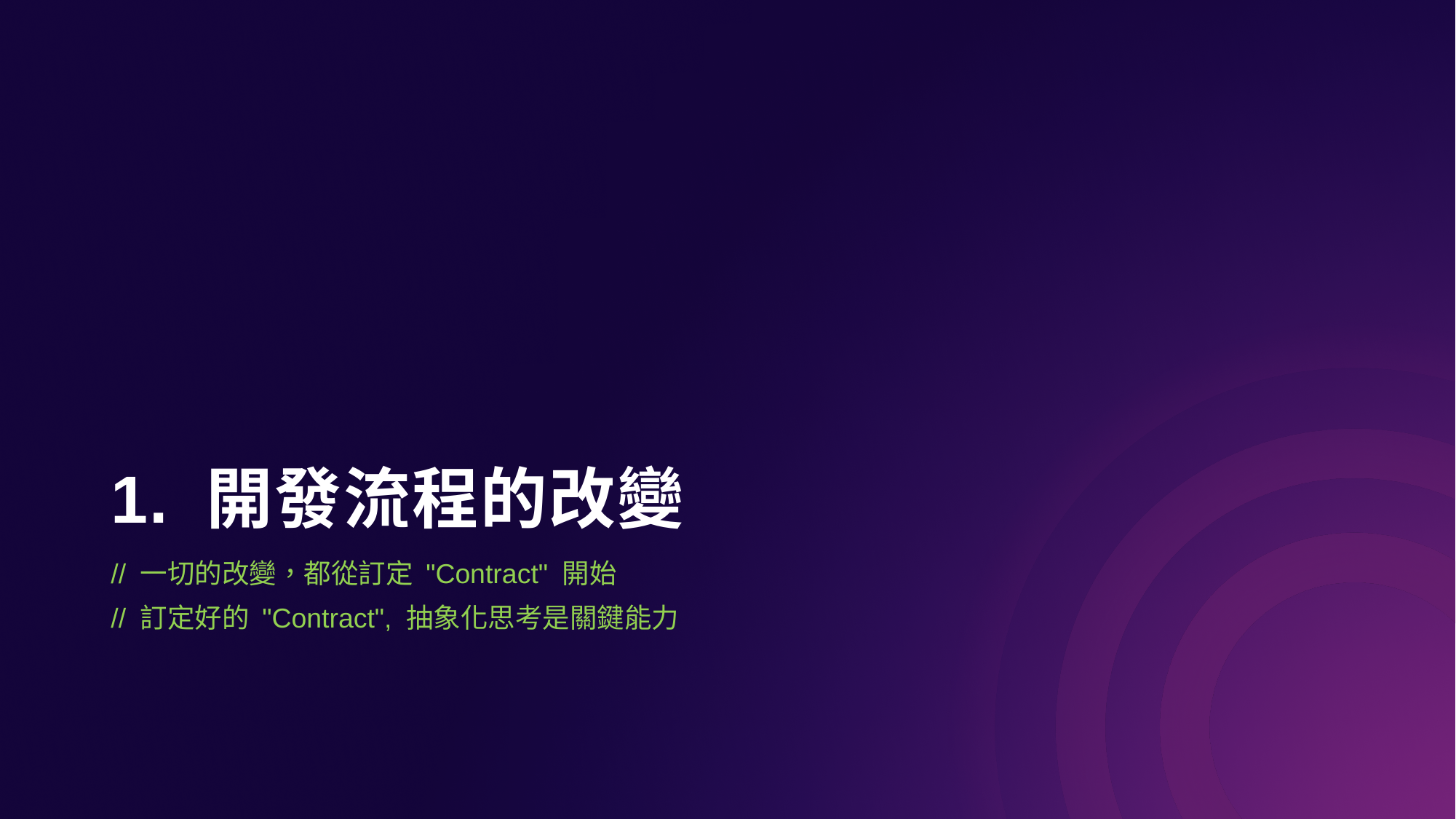

# 1. 開發流程的改變
// 一切的改變，都從訂定 "Contract" 開始
// 訂定好的 "Contract", 抽象化思考是關鍵能力